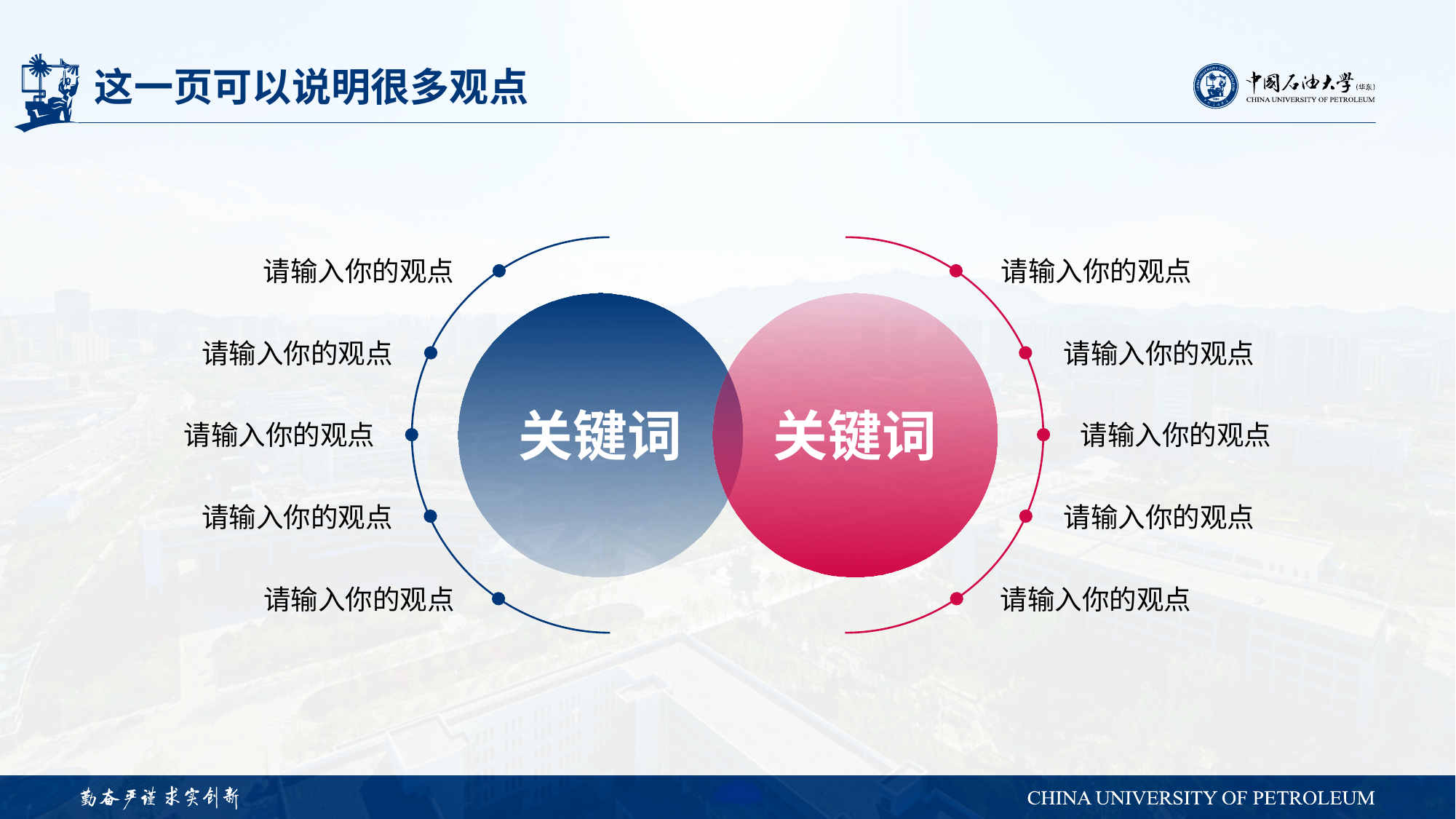

# 这一页可以说明很多观点

请输入你的观点

请输入你的观点

请输入你的观点

请输入你的观点

关键词
关键词
请输入你的观点

请输入你的观点

请输入你的观点

请输入你的观点

请输入你的观点

请输入你的观点